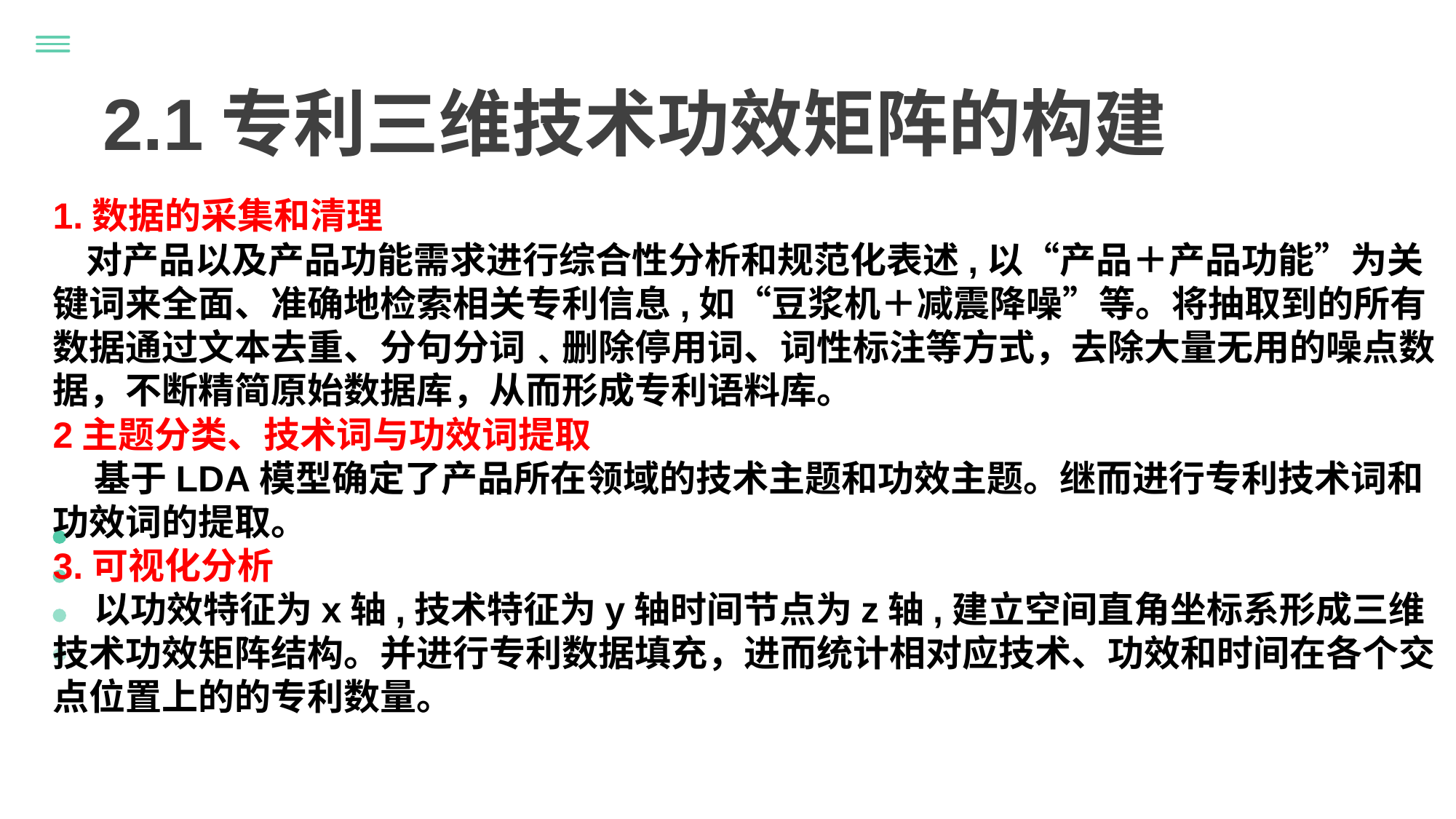

2.1专利三维技术功效矩阵的构建
1.数据的采集和清理
   对产品以及产品功能需求进行综合性分析和规范化表述,以“产品＋产品功能”为关键词来全面、准确地检索相关专利信息,如“豆浆机＋减震降噪”等。将抽取到的所有数据通过文本去重、分句分词﹑删除停用词、词性标注等方式，去除大量无用的噪点数据，不断精简原始数据库，从而形成专利语料库。
2主题分类、技术词与功效词提取
    基于LDA模型确定了产品所在领域的技术主题和功效主题。继而进行专利技术词和功效词的提取。
3.可视化分析
    以功效特征为x轴,技术特征为y轴时间节点为z轴,建立空间直角坐标系形成三维技术功效矩阵结构。并进行专利数据填充，进而统计相对应技术、功效和时间在各个交点位置上的的专利数量。